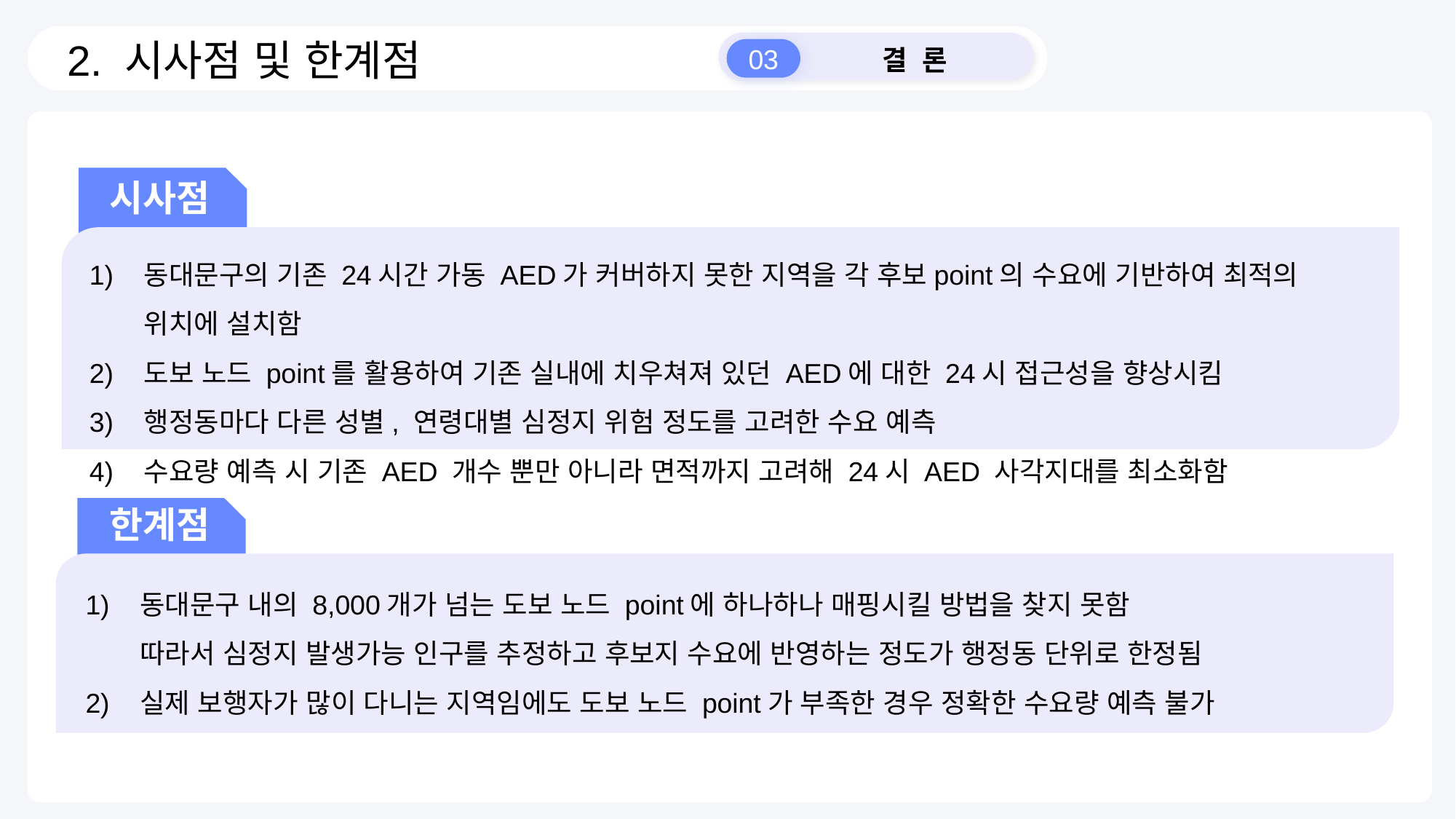

2. 시사점 및 한계점
03
결  론

시사점

동대문구의 기존 24시간 가동 AED가 커버하지 못한 지역을 각 후보point의 수요에 기반하여 최적의 위치에 설치함
도보 노드 point를 활용하여 기존 실내에 치우쳐져 있던 AED에 대한 24시 접근성을 향상시킴
행정동마다 다른 성별, 연령대별 심정지 위험 정도를 고려한 수요 예측
수요량 예측 시 기존 AED 개수 뿐만 아니라 면적까지 고려해 24시 AED 사각지대를 최소화함
한계점

동대문구 내의 8,000개가 넘는 도보 노드 point에 하나하나 매핑시킬 방법을 찾지 못함
따라서 심정지 발생가능 인구를 추정하고 후보지 수요에 반영하는 정도가 행정동 단위로 한정됨
실제 보행자가 많이 다니는 지역임에도 도보 노드 point가 부족한 경우 정확한 수요량 예측 불가